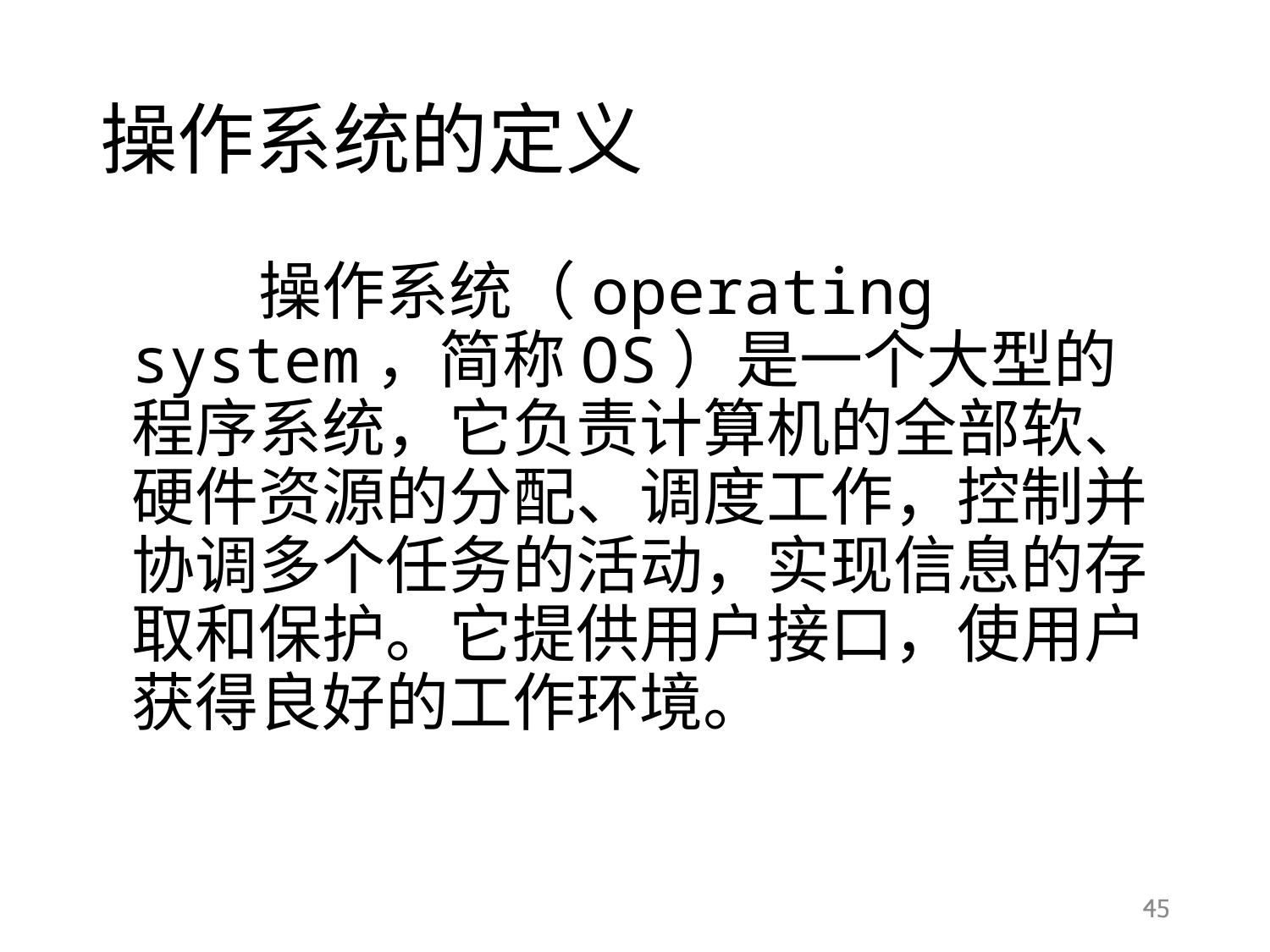

# 操作系统的定义
		操作系统（operating system，简称OS）是一个大型的程序系统，它负责计算机的全部软、硬件资源的分配、调度工作，控制并协调多个任务的活动，实现信息的存取和保护。它提供用户接口，使用户获得良好的工作环境。
45